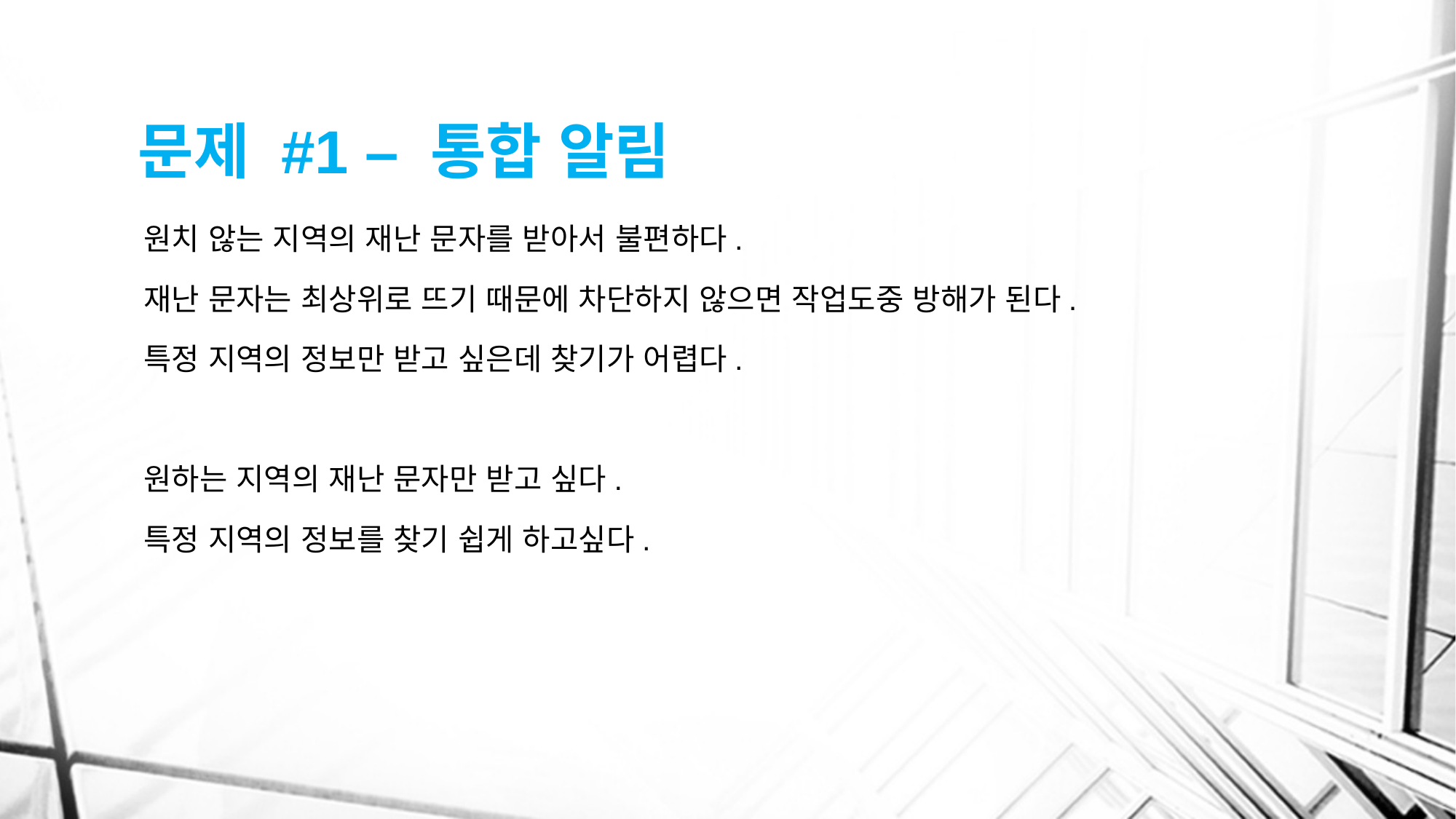

# 문제 #1 – 통합 알림
원치 않는 지역의 재난 문자를 받아서 불편하다.
재난 문자는 최상위로 뜨기 때문에 차단하지 않으면 작업도중 방해가 된다.
특정 지역의 정보만 받고 싶은데 찾기가 어렵다.

원하는 지역의 재난 문자만 받고 싶다.
특정 지역의 정보를 찾기 쉽게 하고싶다.